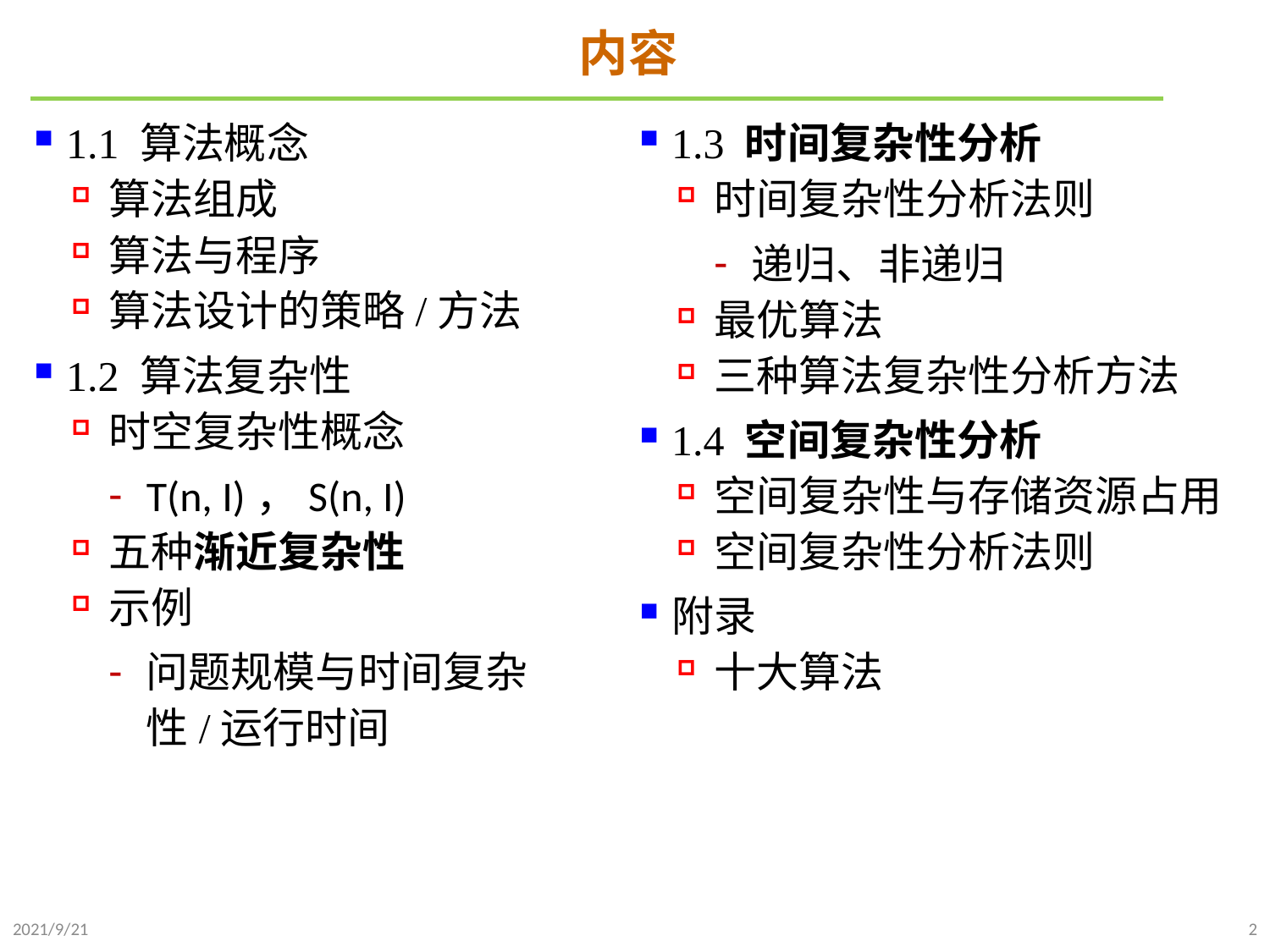

# 内容
1.3 时间复杂性分析
时间复杂性分析法则
递归、非递归
最优算法
三种算法复杂性分析方法
1.4 空间复杂性分析
空间复杂性与存储资源占用
空间复杂性分析法则
附录
十大算法

1.1 算法概念
算法组成
算法与程序
算法设计的策略/方法
1.2 算法复杂性
时空复杂性概念
T(n, I)，S(n, I)
五种渐近复杂性
示例
问题规模与时间复杂性/运行时间

2021/9/21
2